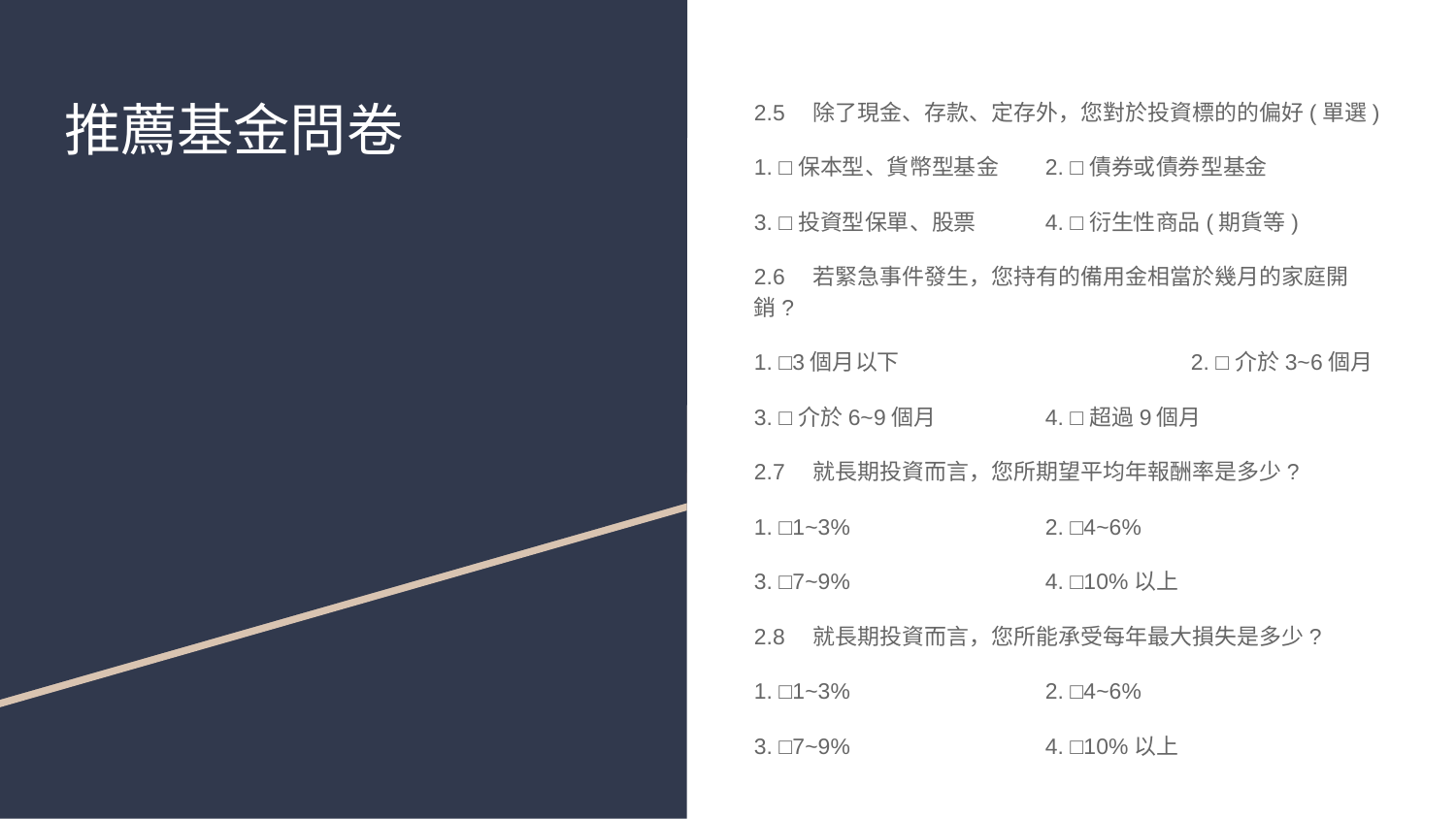

# 推薦基金問卷
2.5　除了現金、存款、定存外，您對於投資標的的偏好(單選)
1. □保本型、貨幣型基金	2. □債券或債券型基金
3. □投資型保單、股票	4. □衍生性商品(期貨等)
2.6　若緊急事件發生，您持有的備用金相當於幾月的家庭開銷?
1. □3個月以下		2. □介於3~6個月
3. □介於6~9個月	4. □超過9個月
2.7　就長期投資而言，您所期望平均年報酬率是多少?
1. □1~3%		2. □4~6%
3. □7~9%		4. □10%以上
2.8　就長期投資而言，您所能承受每年最大損失是多少?
1. □1~3%		2. □4~6%
3. □7~9%		4. □10%以上